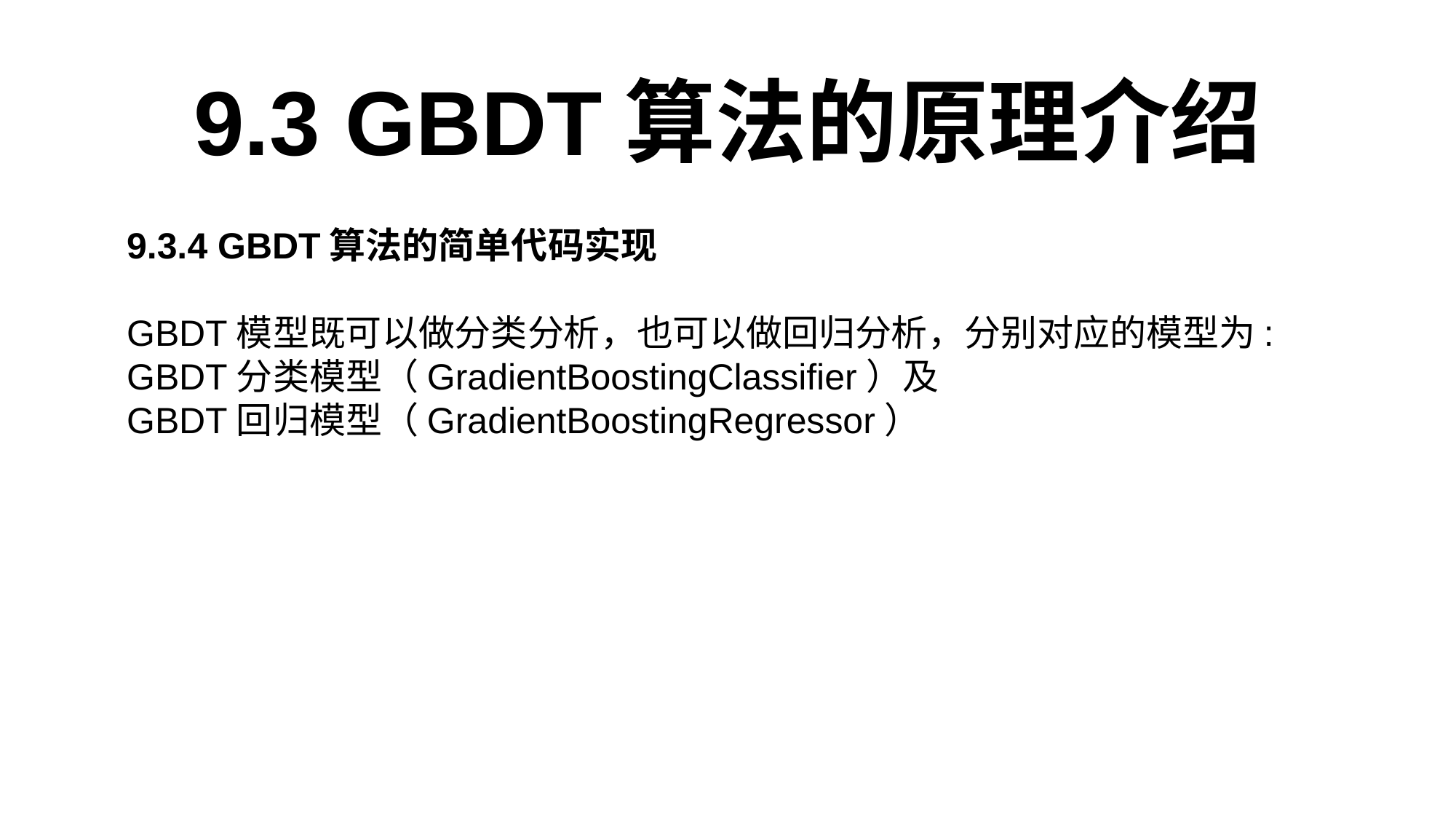

9.3 GBDT算法的原理介绍
9.3.4 GBDT算法的简单代码实现

GBDT模型既可以做分类分析，也可以做回归分析，分别对应的模型为: GBDT分类模型（GradientBoostingClassifier）及
GBDT回归模型（GradientBoostingRegressor）